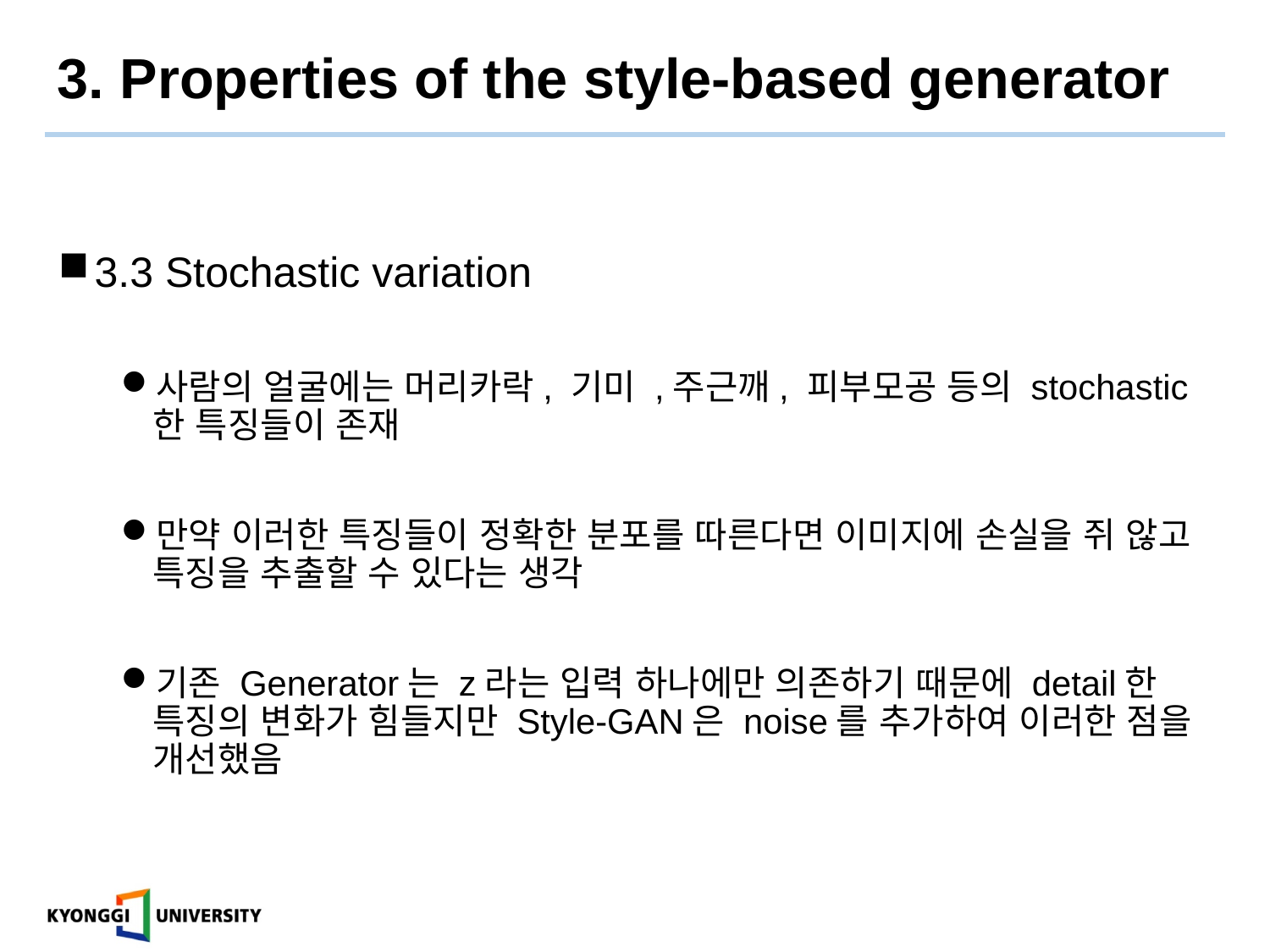

# 3. Properties of the style-based generator

3.3 Stochastic variation

사람의 얼굴에는 머리카락, 기미 ,주근깨, 피부모공 등의 stochastic한 특징들이 존재

만약 이러한 특징들이 정확한 분포를 따른다면 이미지에 손실을 쥐 않고 특징을 추출할 수 있다는 생각

기존 Generator는 z라는 입력 하나에만 의존하기 때문에 detail한 특징의 변화가 힘들지만 Style-GAN은 noise를 추가하여 이러한 점을 개선했음